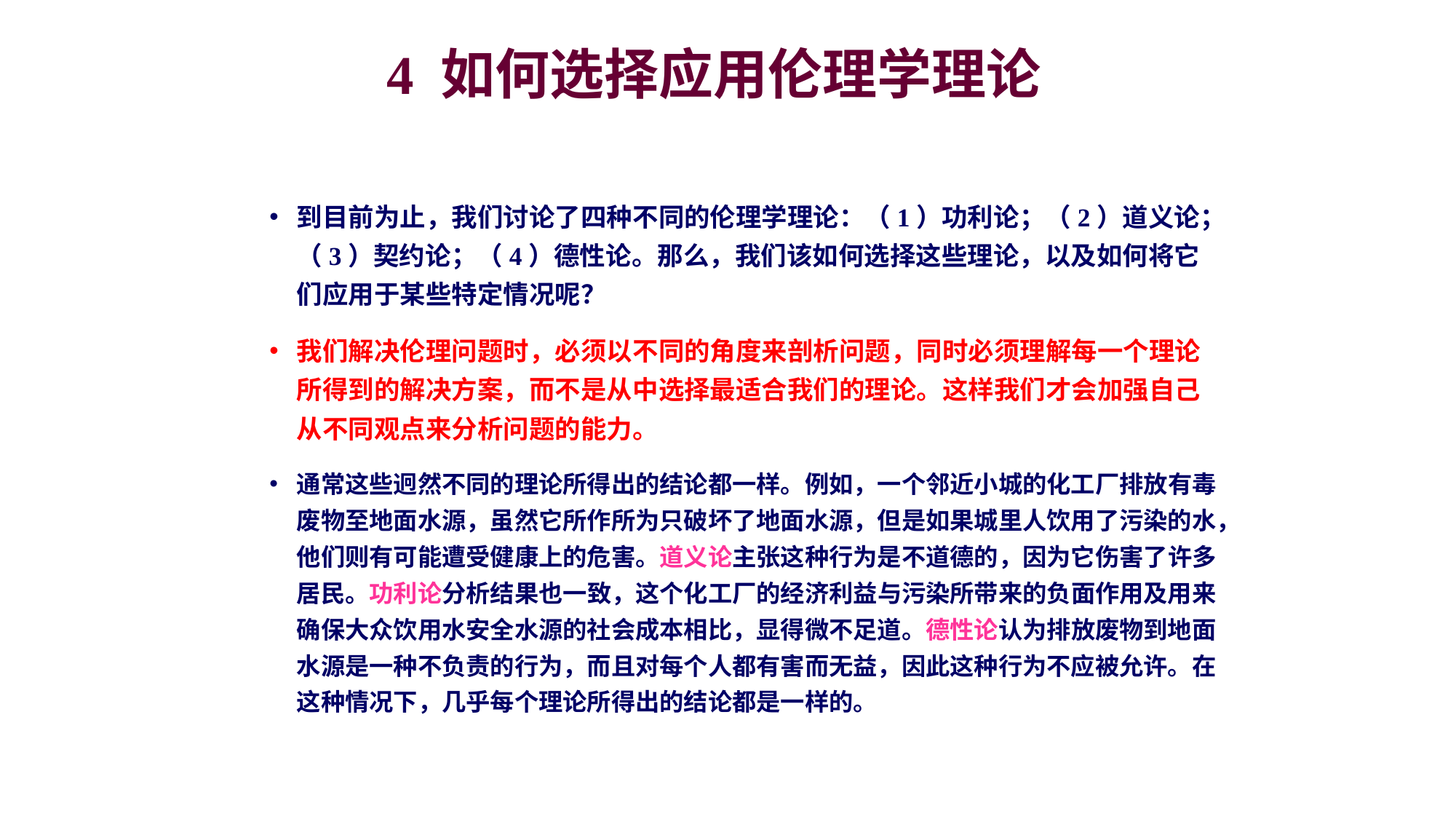

# 4 如何选择应用伦理学理论
到目前为止，我们讨论了四种不同的伦理学理论：（1）功利论；（2）道义论；（3）契约论；（4）德性论。那么，我们该如何选择这些理论，以及如何将它们应用于某些特定情况呢？
我们解决伦理问题时，必须以不同的角度来剖析问题，同时必须理解每一个理论所得到的解决方案，而不是从中选择最适合我们的理论。这样我们才会加强自己从不同观点来分析问题的能力。
通常这些迥然不同的理论所得出的结论都一样。例如，一个邻近小城的化工厂排放有毒废物至地面水源，虽然它所作所为只破坏了地面水源，但是如果城里人饮用了污染的水，他们则有可能遭受健康上的危害。道义论主张这种行为是不道德的，因为它伤害了许多居民。功利论分析结果也一致，这个化工厂的经济利益与污染所带来的负面作用及用来确保大众饮用水安全水源的社会成本相比，显得微不足道。德性论认为排放废物到地面水源是一种不负责的行为，而且对每个人都有害而无益，因此这种行为不应被允许。在这种情况下，几乎每个理论所得出的结论都是一样的。